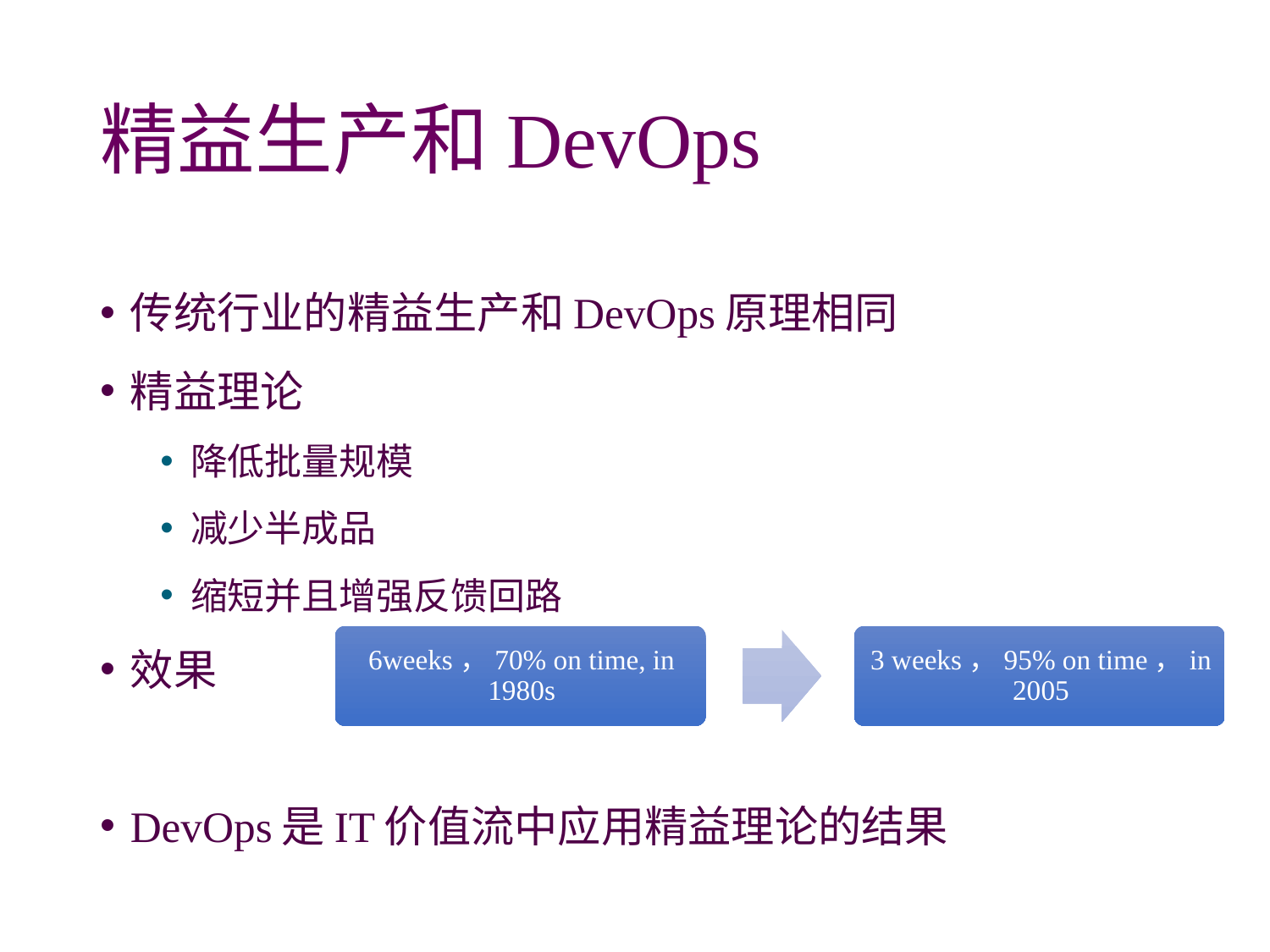

# 精益生产和DevOps
传统行业的精益生产和DevOps原理相同
精益理论
降低批量规模
减少半成品
缩短并且增强反馈回路
效果

DevOps是IT价值流中应用精益理论的结果
6weeks，70% on time, in 1980s

3 weeks，95% on time，in 2005